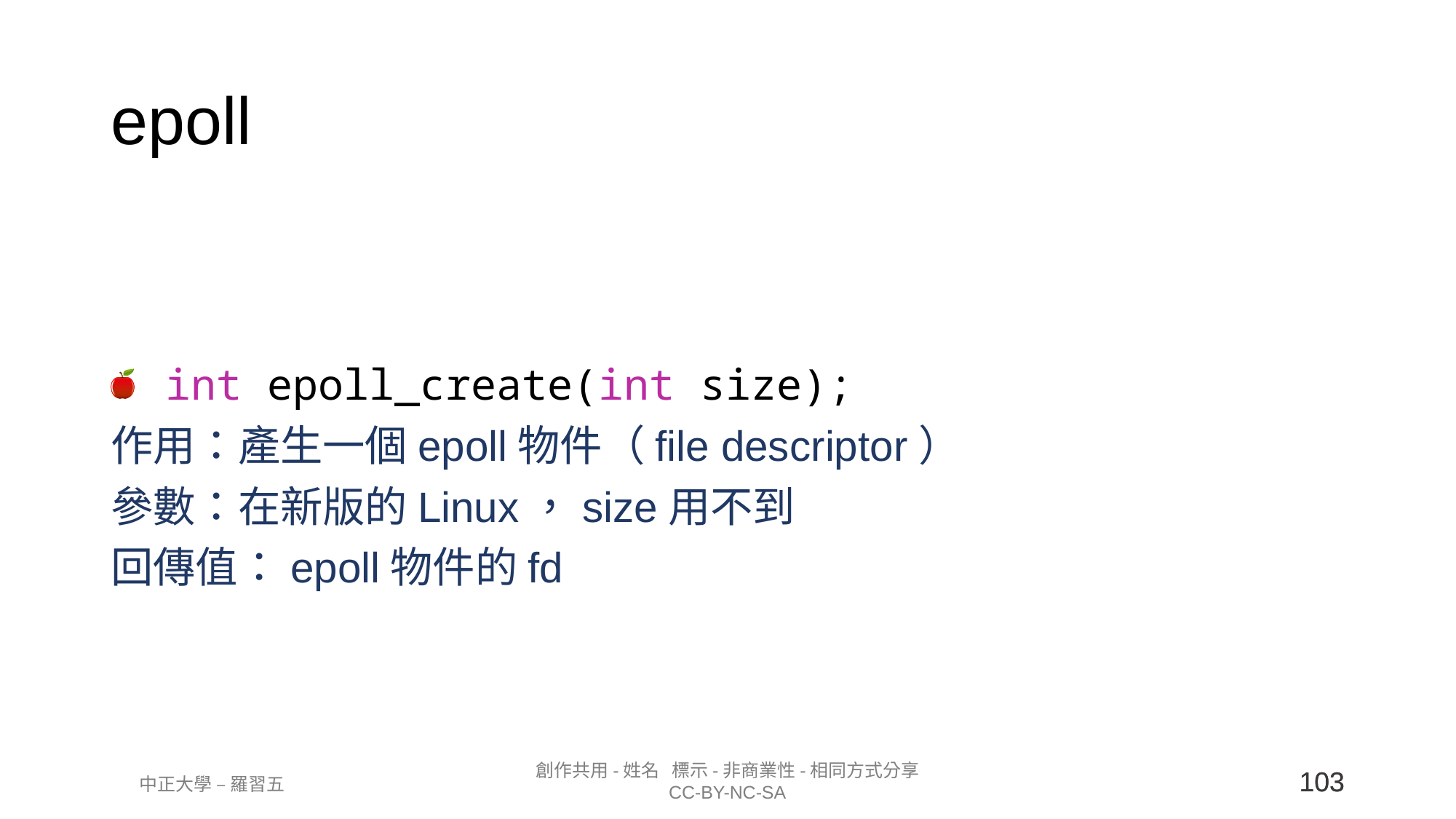

# epoll
int epoll_create(int size);
作用：產生一個epoll物件（file descriptor）
參數：在新版的Linux，size用不到
回傳值：epoll物件的fd